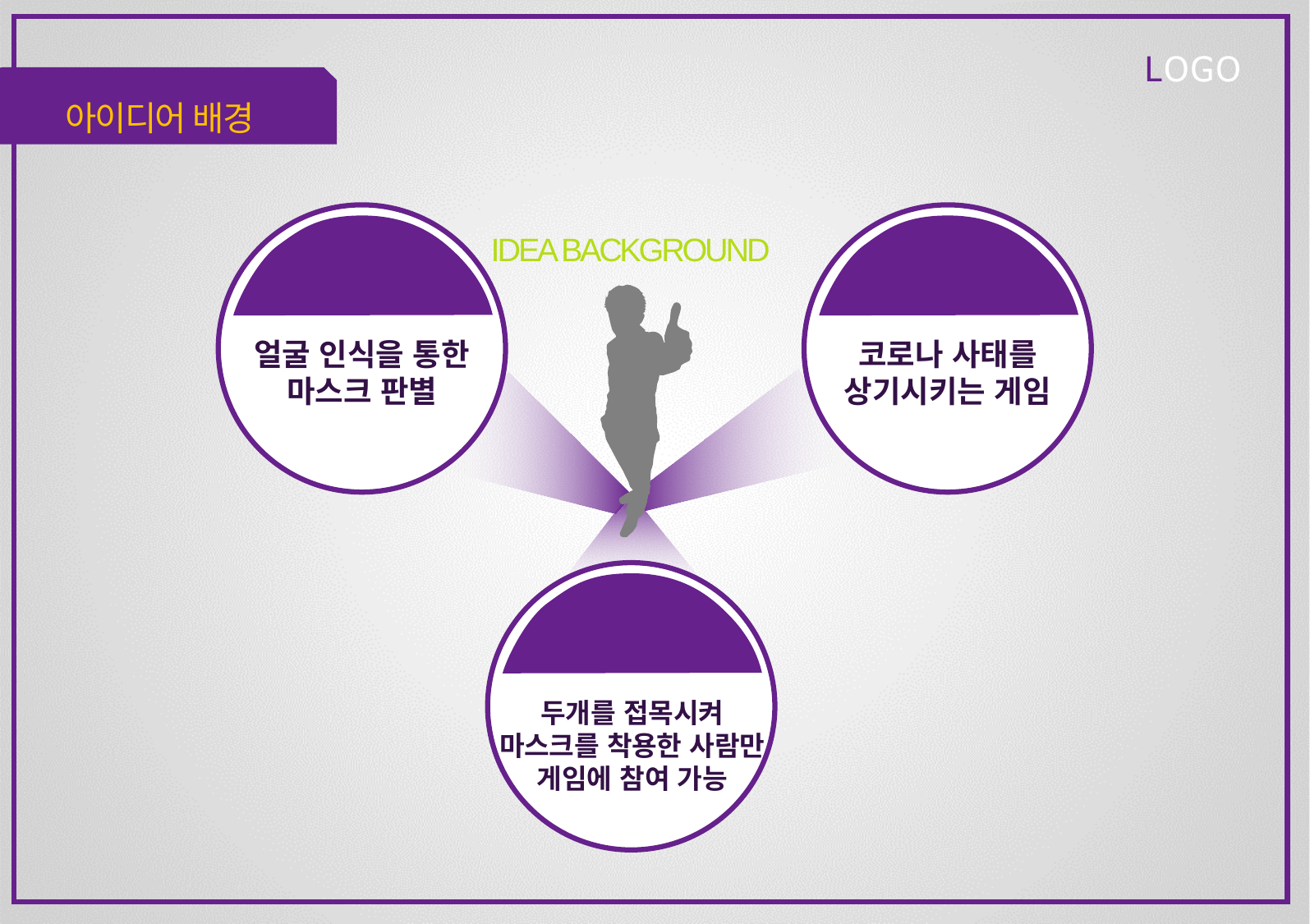

아이디어 배경

얼굴 인식을 통한 마스크 판별

코로나 사태를 상기시키는 게임
IDEA BACKGROUND

두개를 접목시켜 마스크를 착용한 사람만 게임에 참여 가능